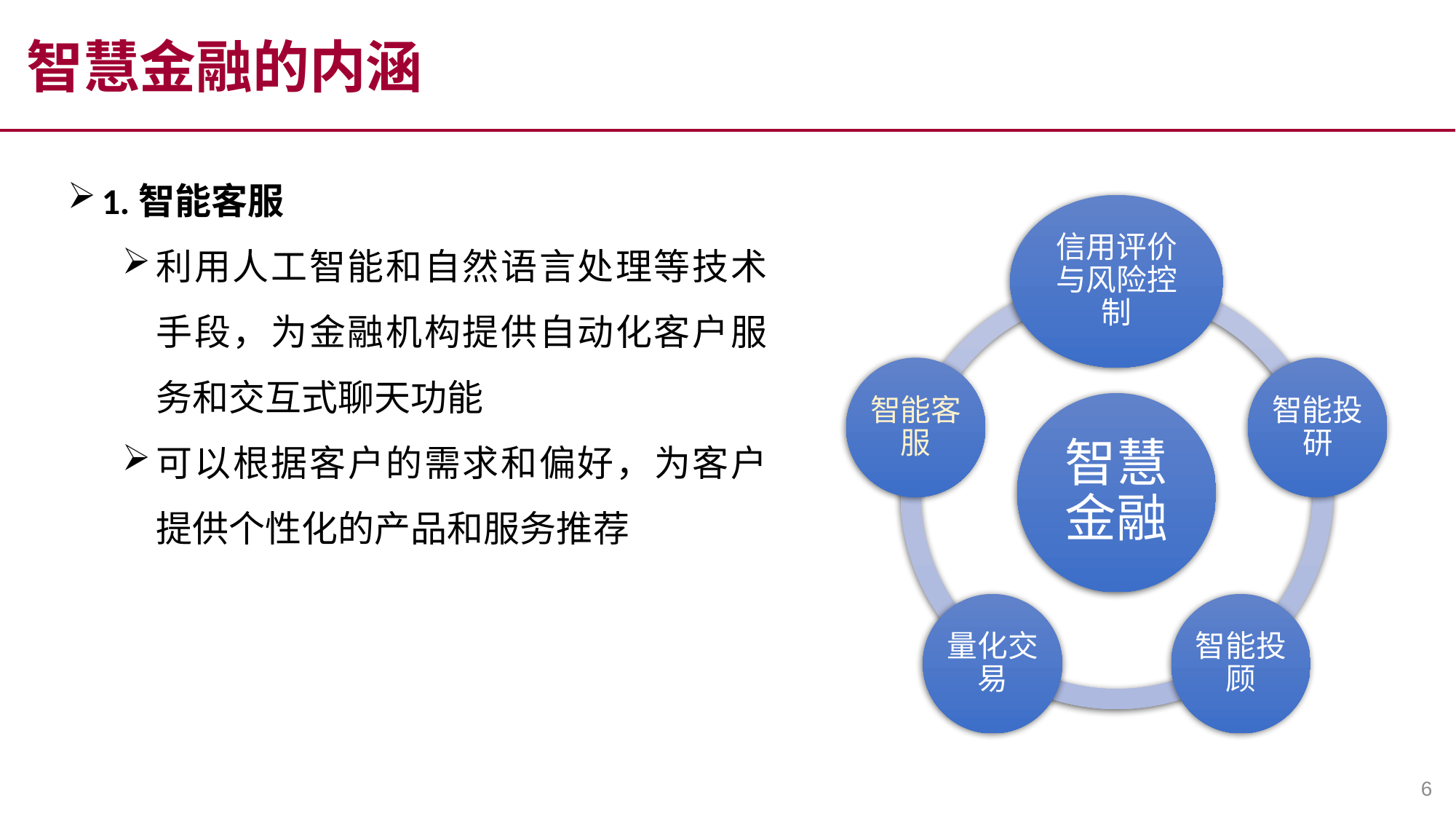

智慧金融的内涵
1.智能客服
利用人工智能和自然语言处理等技术手段，为金融机构提供自动化客户服务和交互式聊天功能
可以根据客户的需求和偏好，为客户提供个性化的产品和服务推荐
智慧金融
信用评价与风险控制
智能投研
智能投顾
量化交易
智能客服
6